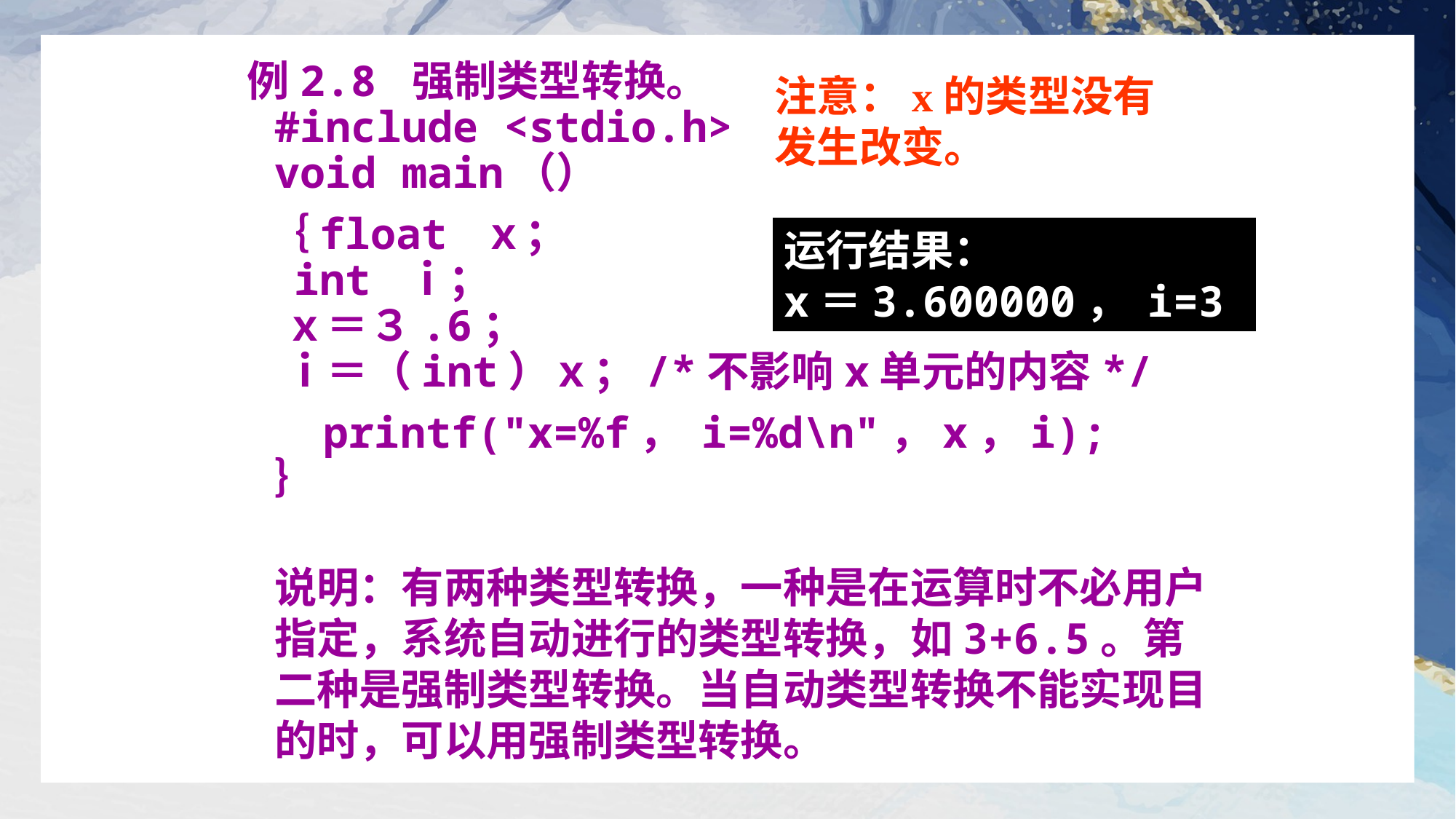

例2.8 强制类型转换。
#include <stdio.h>
void main（）
 ｛float ｘ；
 int ｉ；
 ｘ＝３.6；
 ｉ＝（int）ｘ；/*不影响x单元的内容*/
   printf("x=%f， i=%d\n"，x，i);
｝
注意：x的类型没有发生改变。
运行结果：
x＝3.600000， i=3
说明：有两种类型转换，一种是在运算时不必用户指定，系统自动进行的类型转换，如3+6.5。第二种是强制类型转换。当自动类型转换不能实现目的时，可以用强制类型转换。